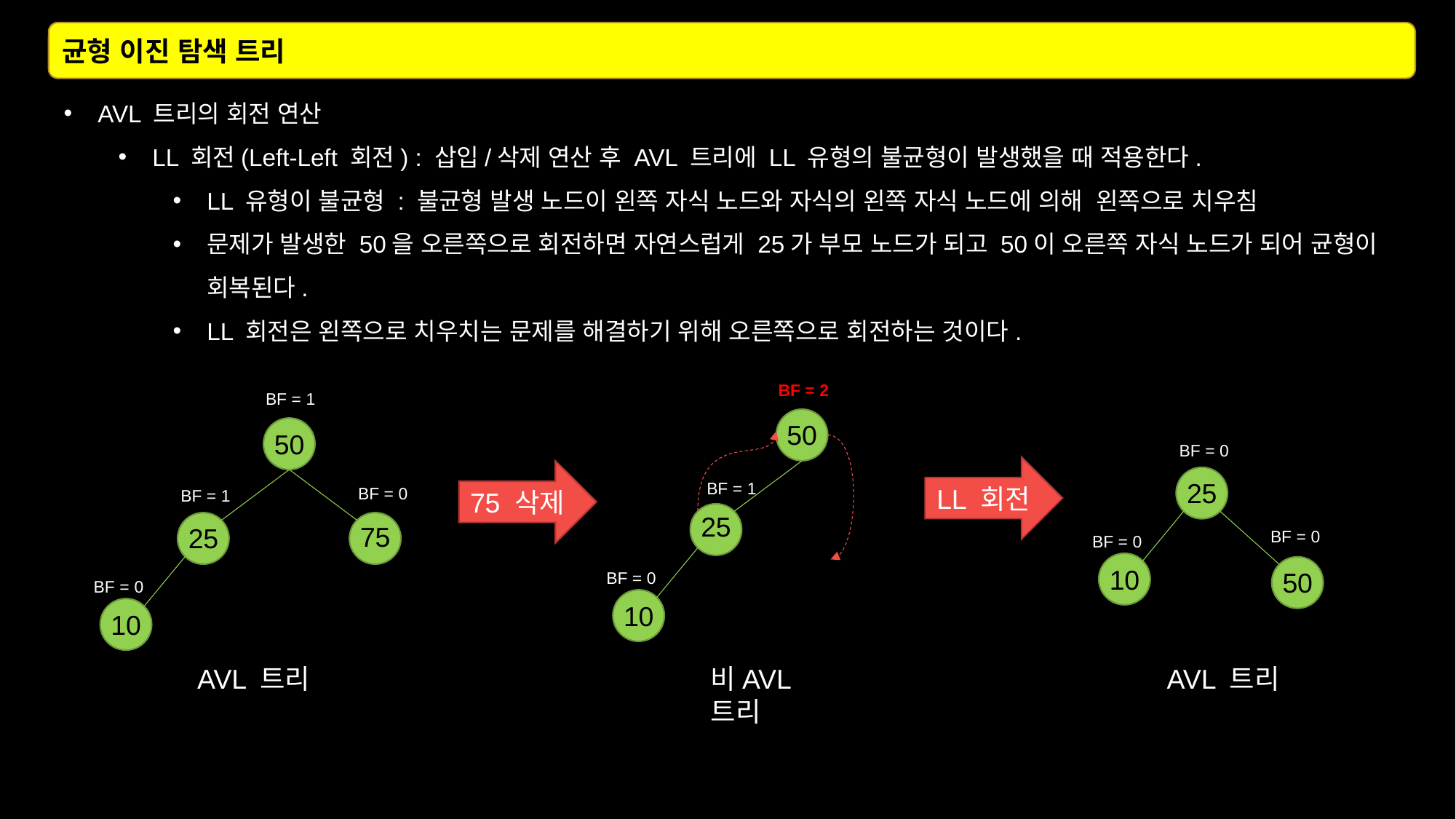

균형 이진 탐색 트리
AVL 트리의 회전 연산
LL 회전(Left-Left 회전) : 삽입/삭제 연산 후 AVL 트리에 LL 유형의 불균형이 발생했을 때 적용한다.
LL 유형이 불균형 : 불균형 발생 노드이 왼쪽 자식 노드와 자식의 왼쪽 자식 노드에 의해  왼쪽으로 치우침
문제가 발생한 50을 오른쪽으로 회전하면 자연스럽게 25가 부모 노드가 되고 50이 오른쪽 자식 노드가 되어 균형이 회복된다.
LL 회전은 왼쪽으로 치우치는 문제를 해결하기 위해 오른쪽으로 회전하는 것이다.
BF = 2
BF = 1

50

50
BF = 0
LL 회전
75 삭제

25
BF = 1
BF = 0
BF = 1

25

25

75
BF = 0
BF = 0

10

50
BF = 0
BF = 0

10

10
AVL 트리
비AVL 트리
AVL 트리